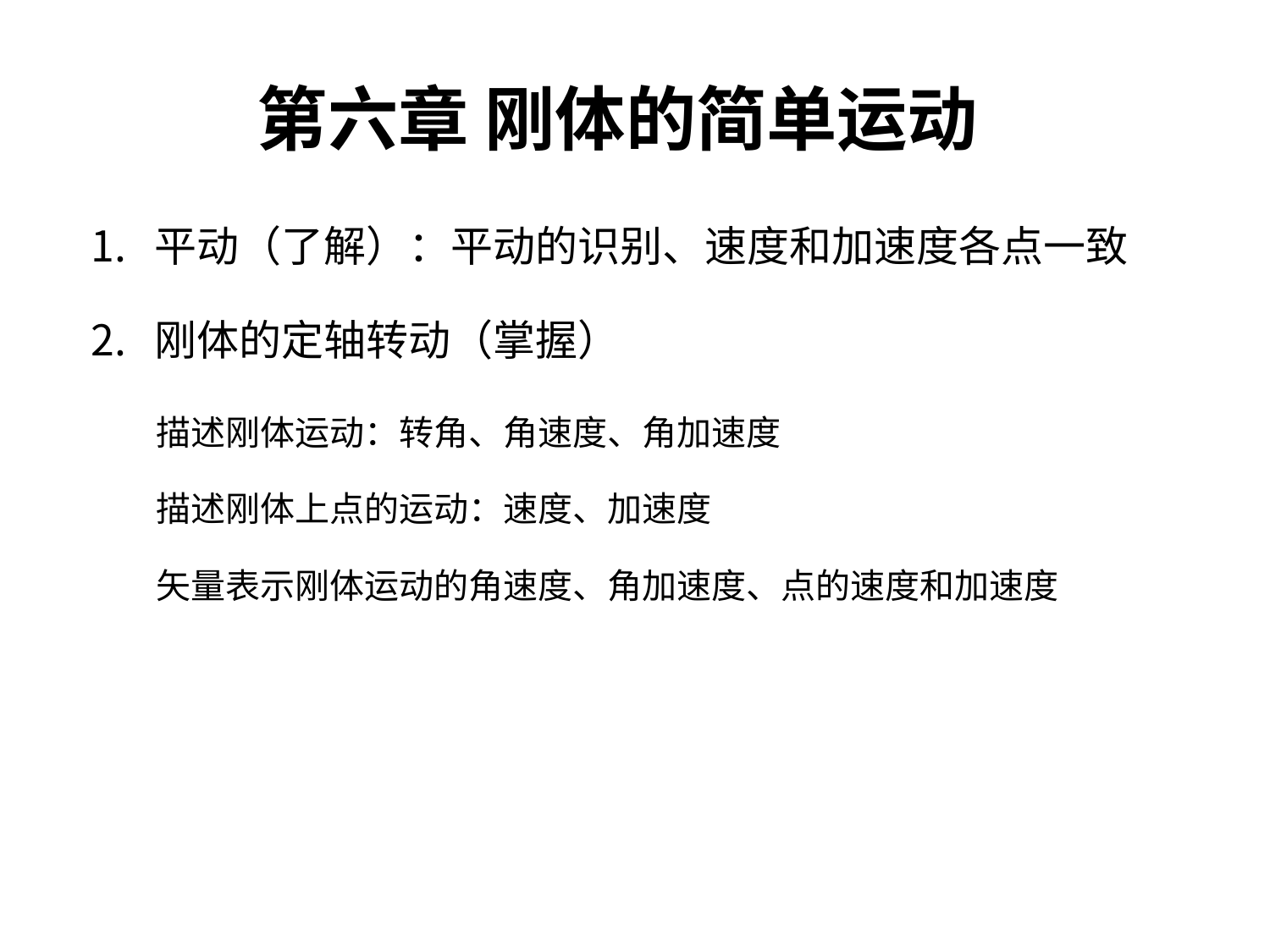

# 第六章 刚体的简单运动
平动（了解）：平动的识别、速度和加速度各点一致
刚体的定轴转动（掌握）

描述刚体运动：转角、角速度、角加速度
描述刚体上点的运动：速度、加速度
矢量表示刚体运动的角速度、角加速度、点的速度和加速度